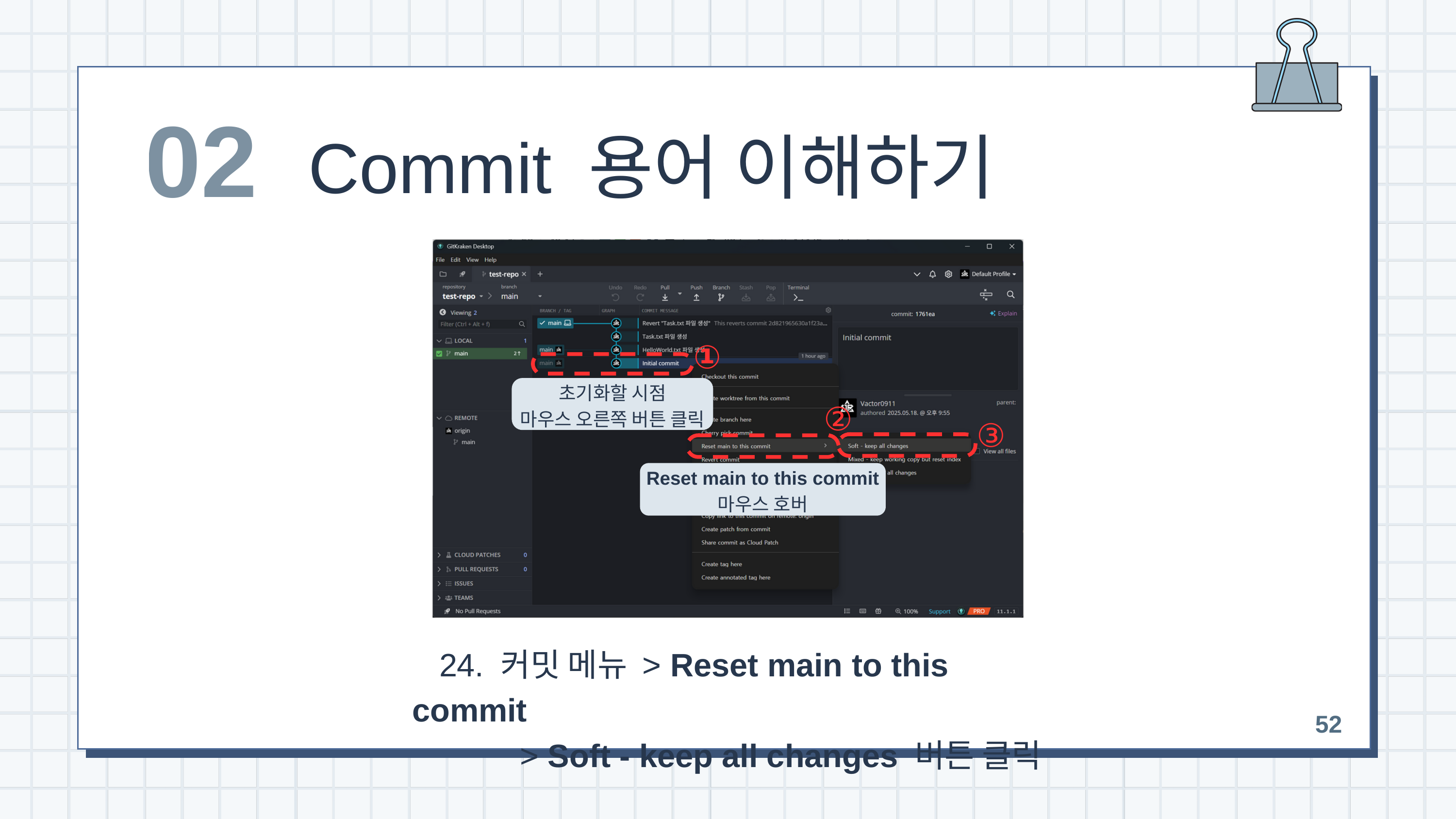

02
Commit 용어 이해하기

①

초기화할 시점
마우스 오른쪽 버튼 클릭
②
③

Reset main to this commit
마우스 호버
   24. 커밋 메뉴 > Reset main to this commit
            > Soft - keep all changes 버튼 클릭
52